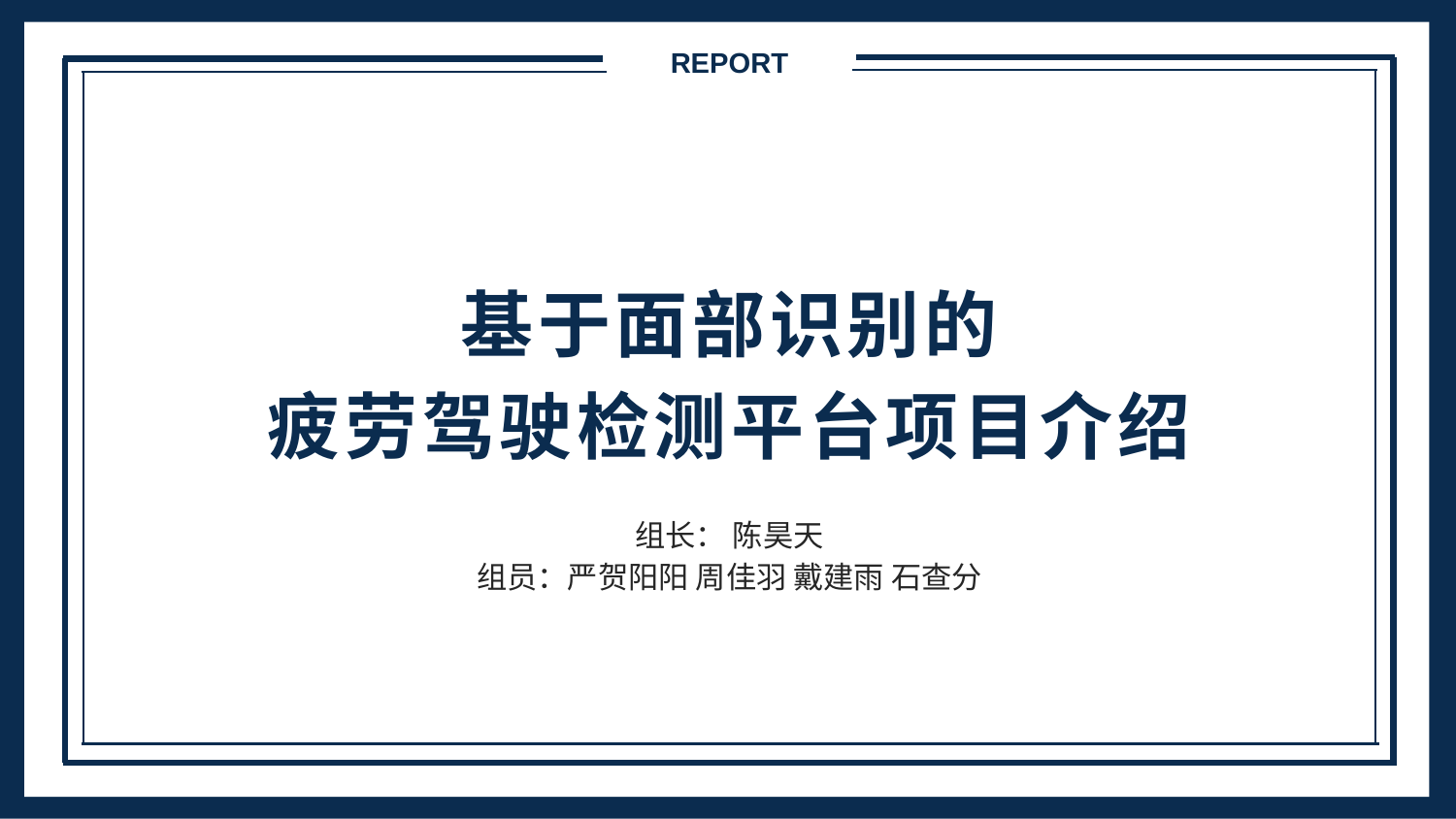

REPORT
基于面部识别的
疲劳驾驶检测平台项目介绍

组长： 陈昊天
组员：严贺阳阳 周佳羽 戴建雨 石查分